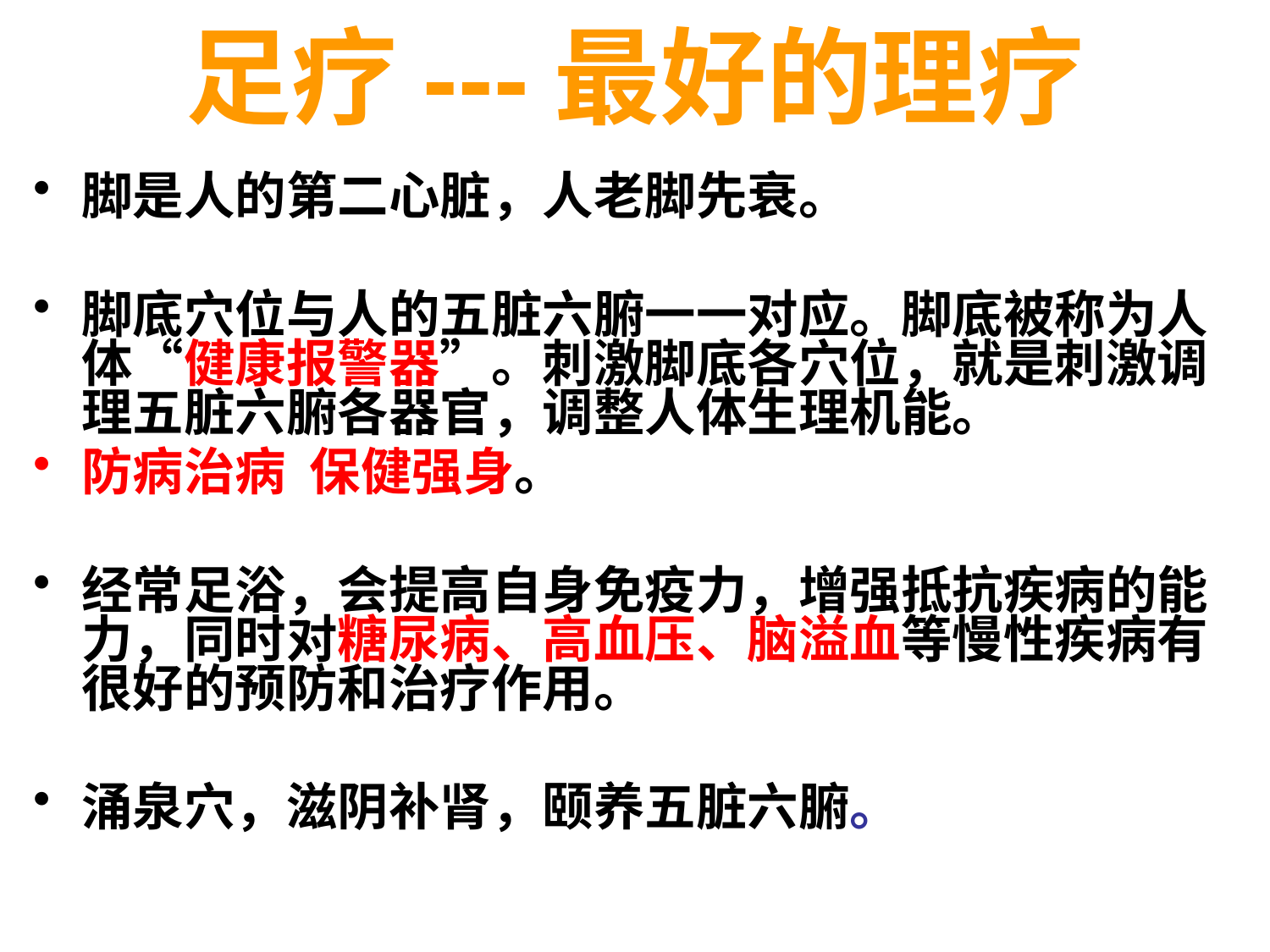

足疗---最好的理疗
# 脚是人的第二心脏，人老脚先衰。

脚底穴位与人的五脏六腑一一对应。脚底被称为人体“健康报警器”。刺激脚底各穴位，就是刺激调理五脏六腑各器官，调整人体生理机能。
防病治病  保健强身。

经常足浴，会提高自身免疫力，增强抵抗疾病的能力，同时对糖尿病、高血压、脑溢血等慢性疾病有很好的预防和治疗作用。

涌泉穴，滋阴补肾，颐养五脏六腑。